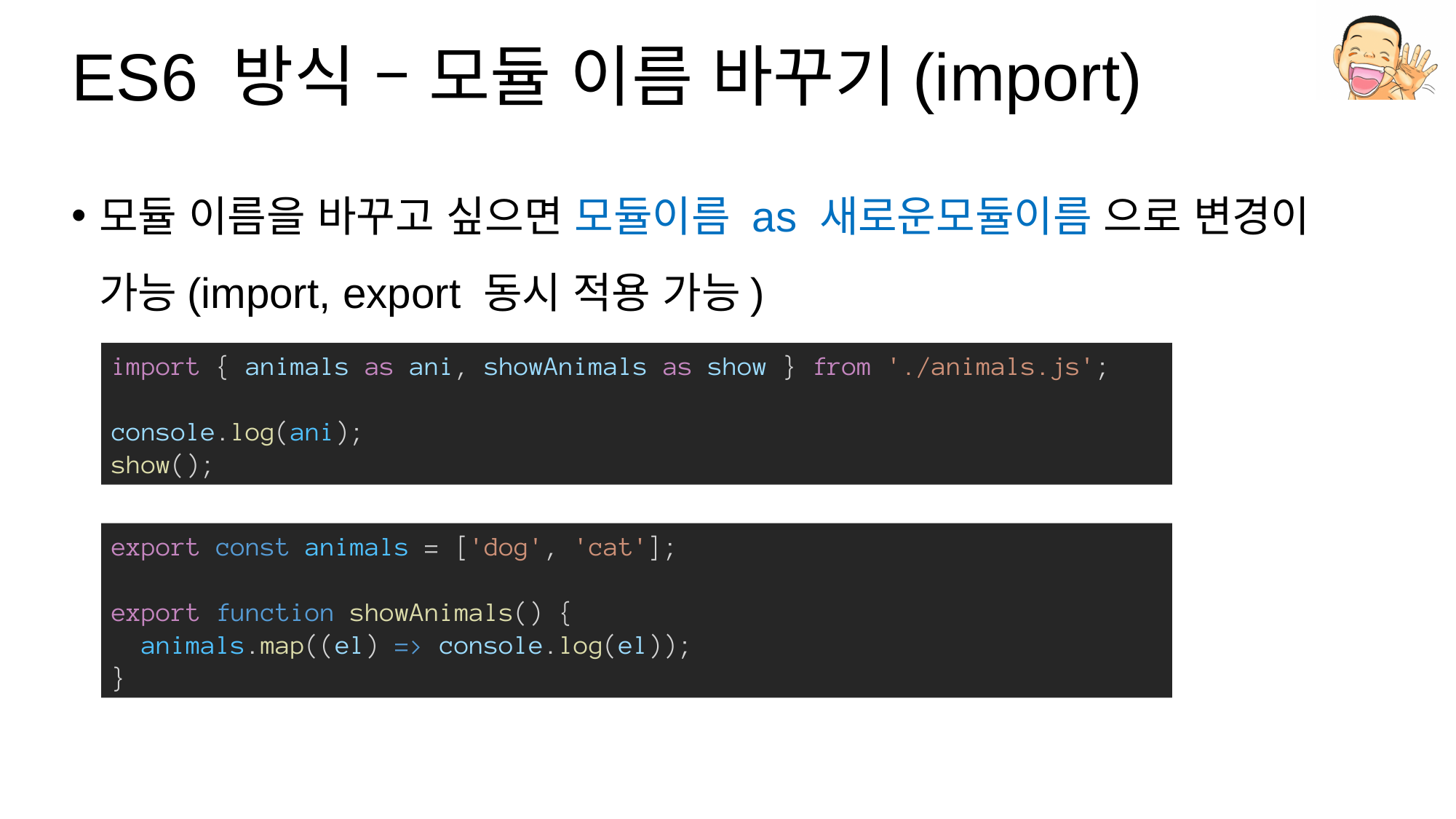

# ES6 방식 – 모듈 이름 바꾸기(import)
모듈 이름을 바꾸고 싶으면 모듈이름 as 새로운모듈이름 으로 변경이 가능(import, export 동시 적용 가능)
import { animals as ani, showAnimals as show } from './animals.js';
console.log(ani);
show();
export const animals = ['dog', 'cat'];
export function showAnimals() {
  animals.map((el) => console.log(el));
}